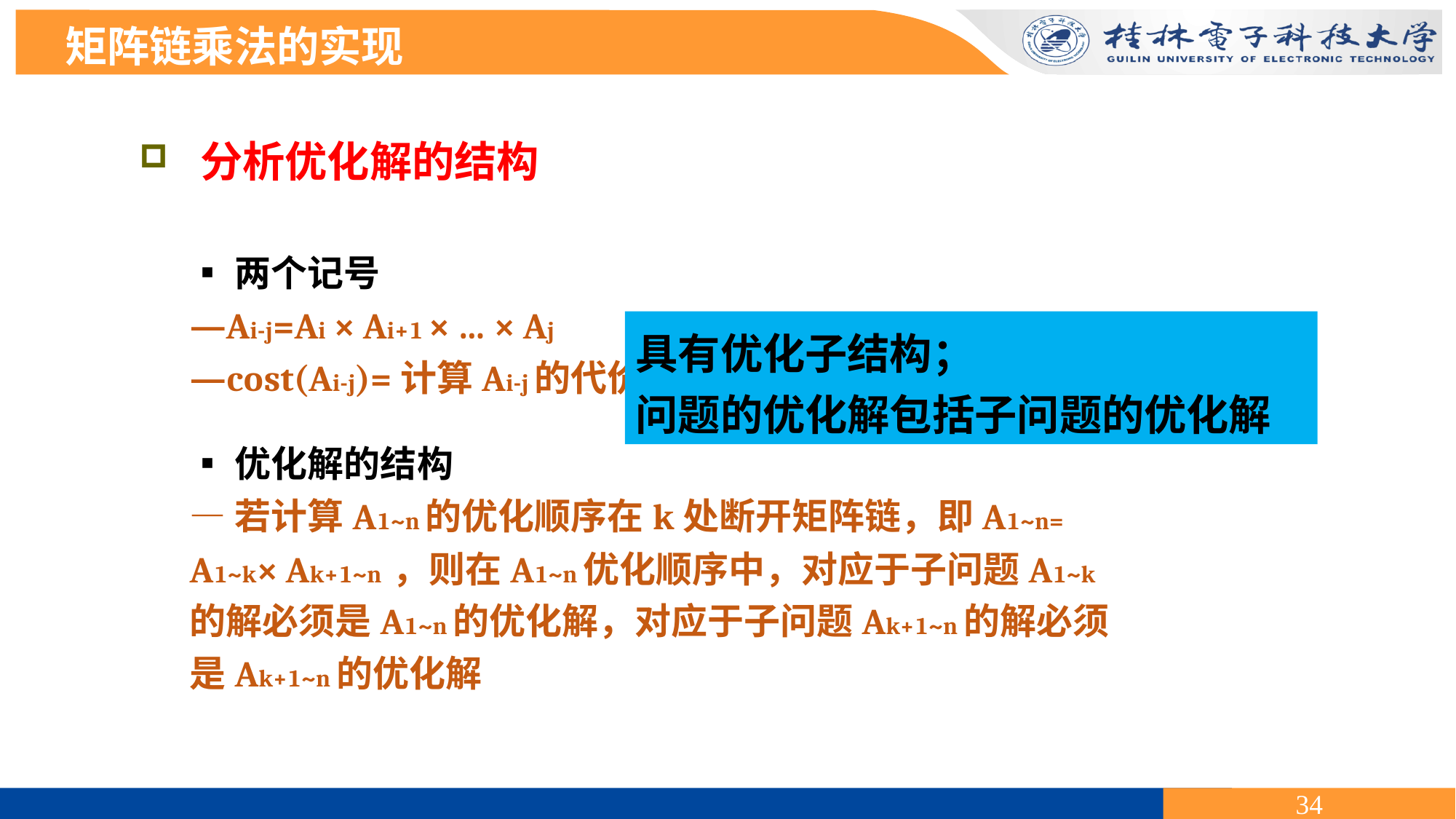

矩阵链乘法的实现
 分析优化解的结构
▪两个记号
—Ai-j=Ai × Ai+1 × … × Aj
—cost(Ai-j)=计算Ai-j的代价
具有优化子结构；
问题的优化解包括子问题的优化解
▪优化解的结构
—若计算A1~n的优化顺序在k处断开矩阵链，即A1~n= A1~k× Ak+1~n ，则在A1~n优化顺序中，对应于子问题A1~k的解必须是A1~n的优化解，对应于子问题Ak+1~n的解必须是Ak+1~n的优化解